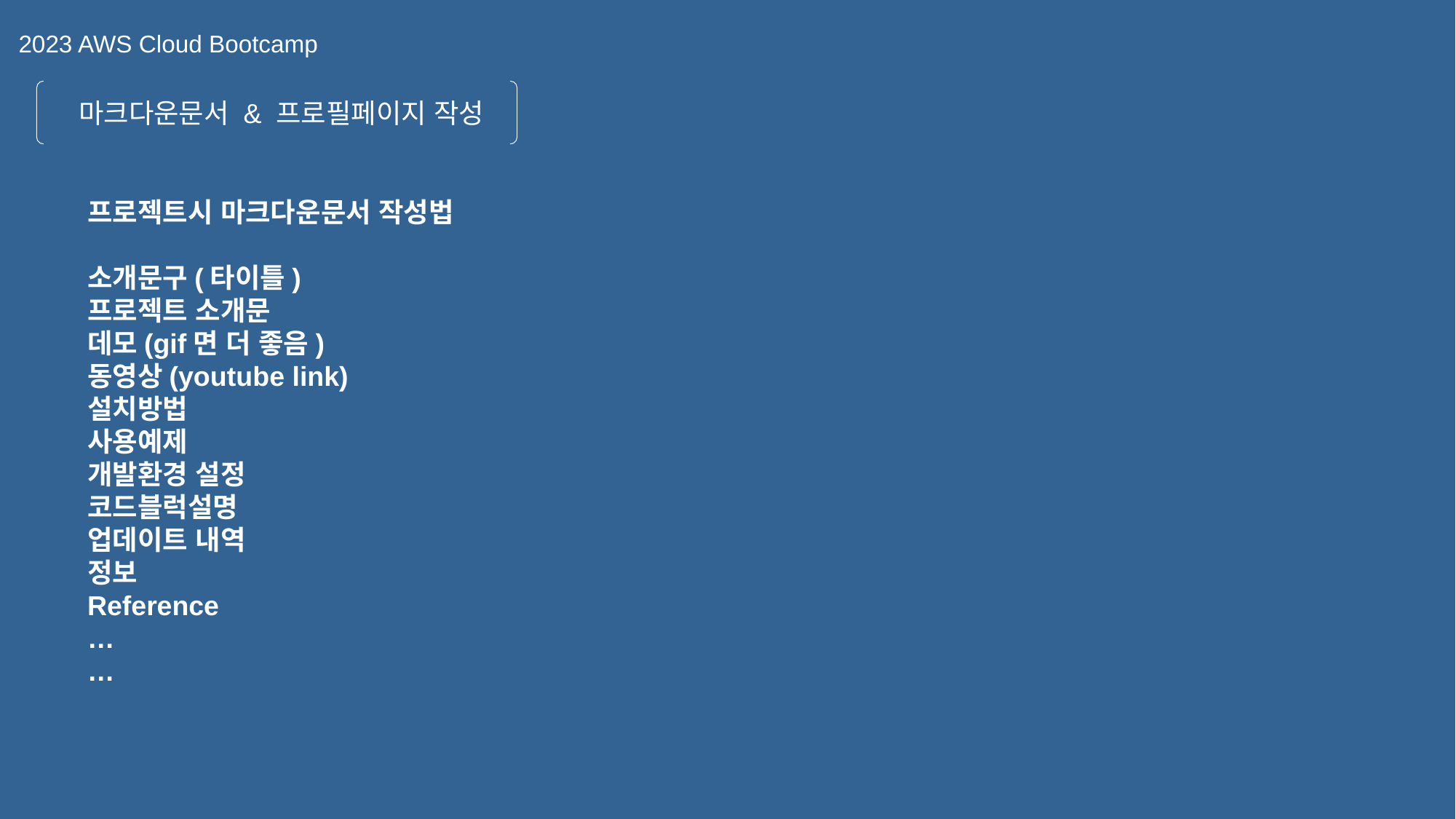

2023 AWS Cloud Bootcamp

마크다운문서 & 프로필페이지 작성
프로젝트시 마크다운문서 작성법

소개문구(타이틀)
프로젝트 소개문
데모(gif면 더 좋음)
동영상(youtube link)
설치방법
사용예제
개발환경 설정
코드블럭설명
업데이트 내역
정보
Reference
…
…